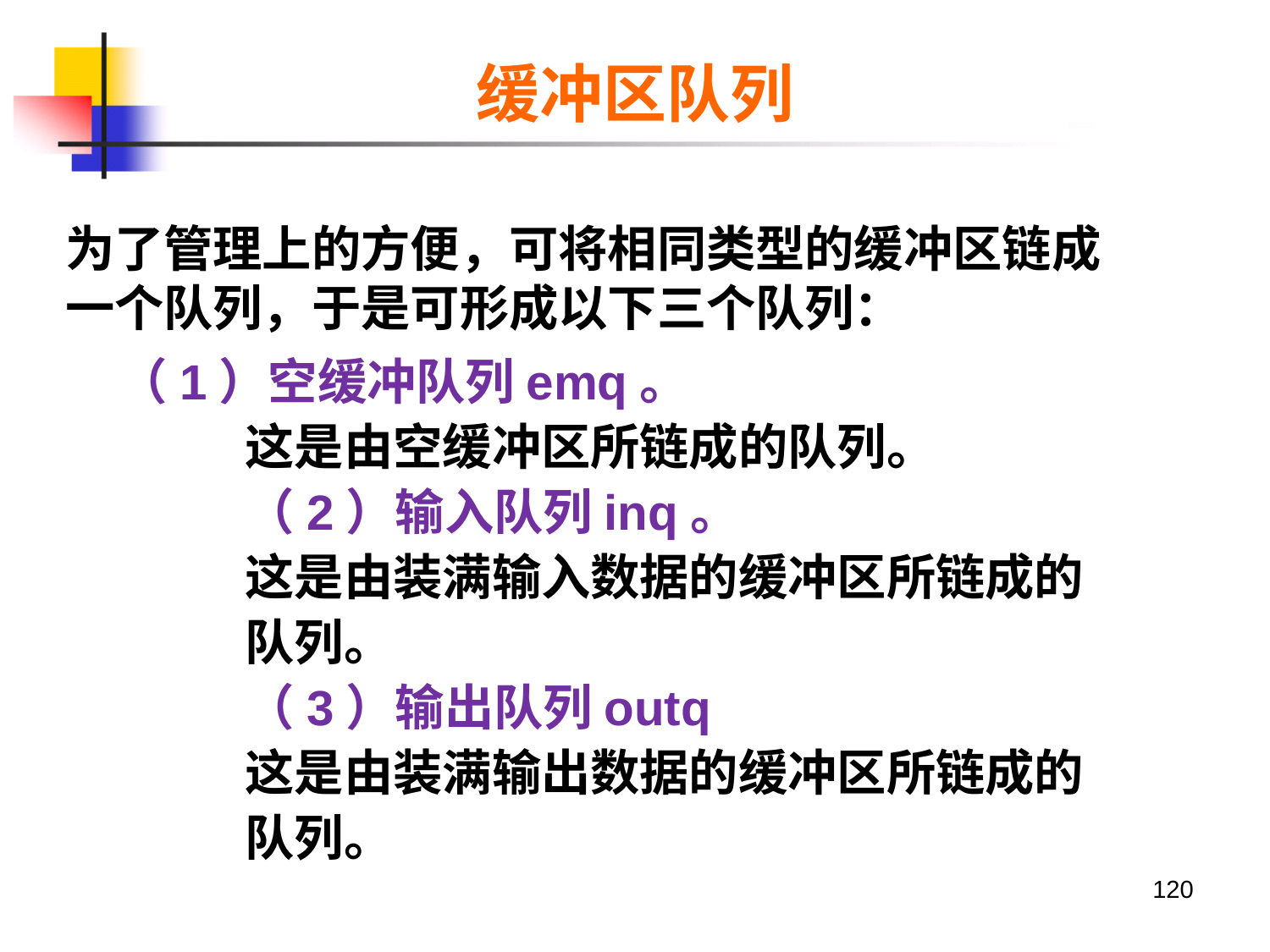

# 缓冲区队列
为了管理上的方便，可将相同类型的缓冲区链成一个队列，于是可形成以下三个队列：
（1）空缓冲队列emq。
这是由空缓冲区所链成的队列。
（2）输入队列inq。
这是由装满输入数据的缓冲区所链成的队列。
（3）输出队列outq
这是由装满输出数据的缓冲区所链成的队列。
120